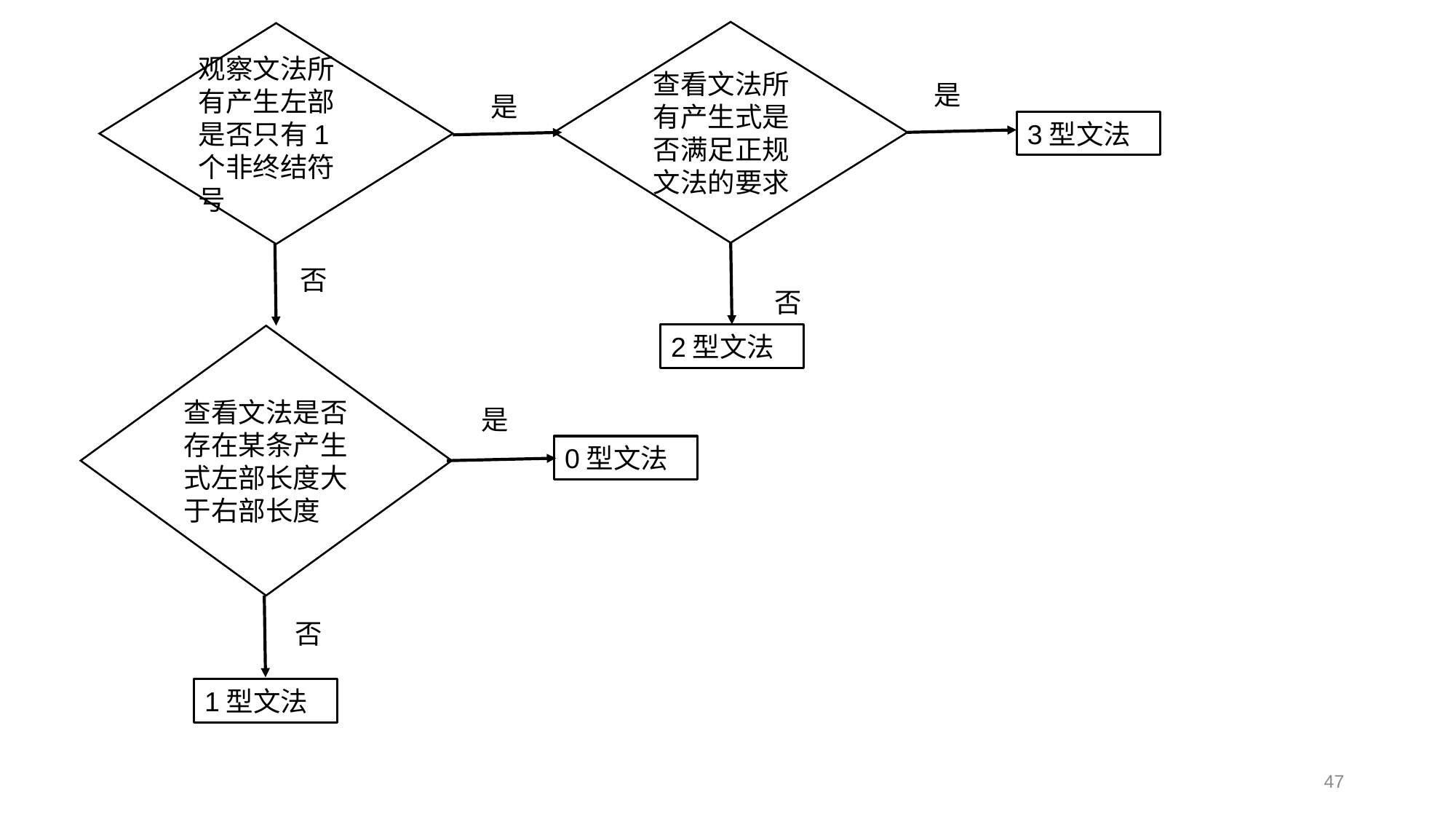

查看文法所有产生式是否满足正规文法的要求
观察文法所有产生左部是否只有1个非终结符号
是
是
3型文法
否
否
2型文法
查看文法是否存在某条产生式左部长度大于右部长度
是
0型文法
否
1型文法
47